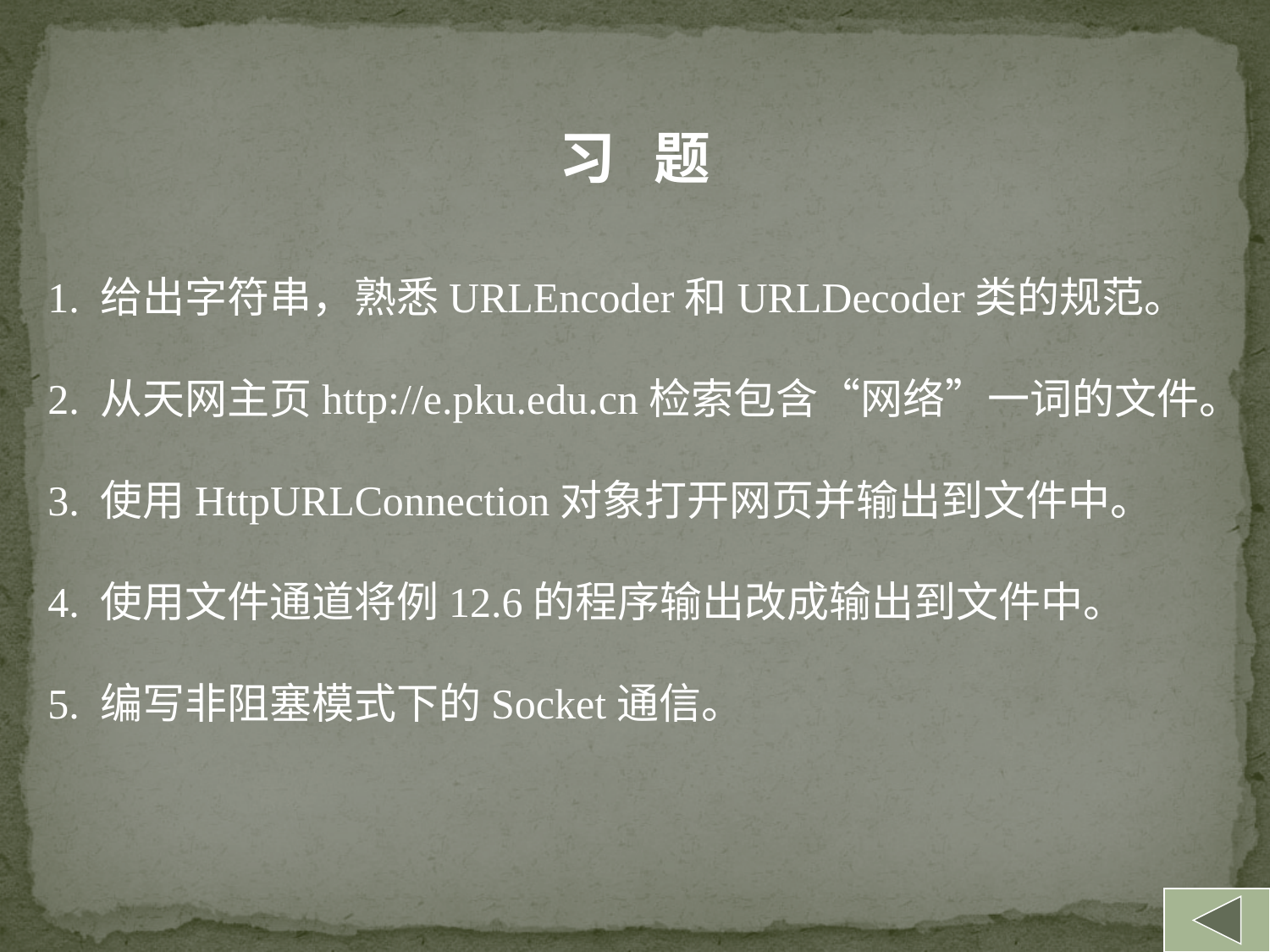

习   题
1. 给出字符串，熟悉URLEncoder和URLDecoder类的规范。
2. 从天网主页http://e.pku.edu.cn检索包含“网络”一词的文件。
3. 使用HttpURLConnection对象打开网页并输出到文件中。
4. 使用文件通道将例12.6的程序输出改成输出到文件中。
5. 编写非阻塞模式下的Socket通信。